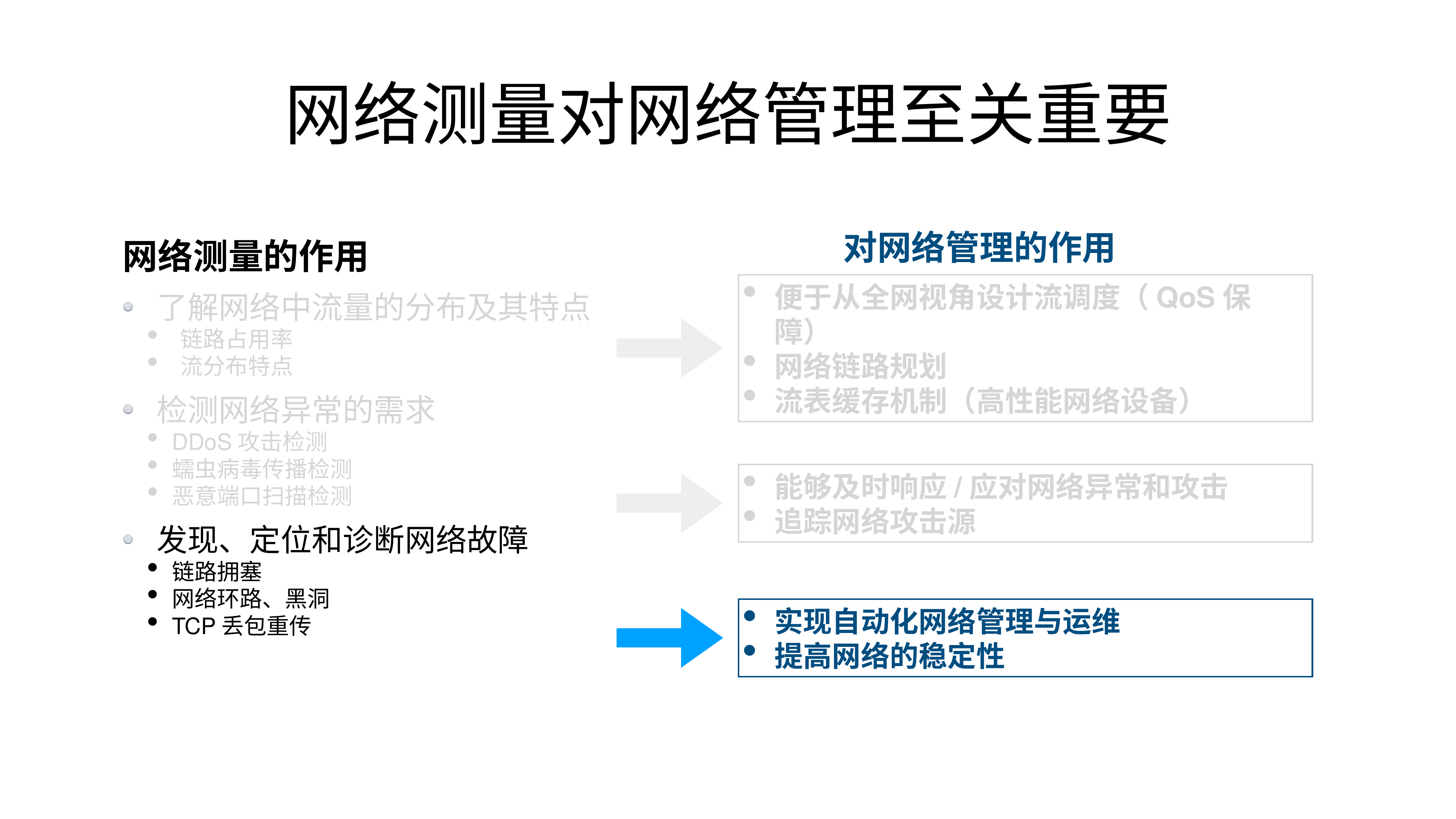

# 网络测量对网络管理至关重要
对网络管理的作用
网络测量的作用
了解网络中流量的分布及其特点
链路占用率
流分布特点
检测网络异常的需求
DDoS攻击检测
蠕虫病毒传播检测
恶意端口扫描检测
发现、定位和诊断网络故障
链路拥塞
网络环路、黑洞
TCP丢包重传
便于从全网视角设计流调度（QoS保障）
网络链路规划
流表缓存机制（高性能网络设备）

能够及时响应/应对网络异常和攻击
追踪网络攻击源

实现自动化网络管理与运维
提高网络的稳定性